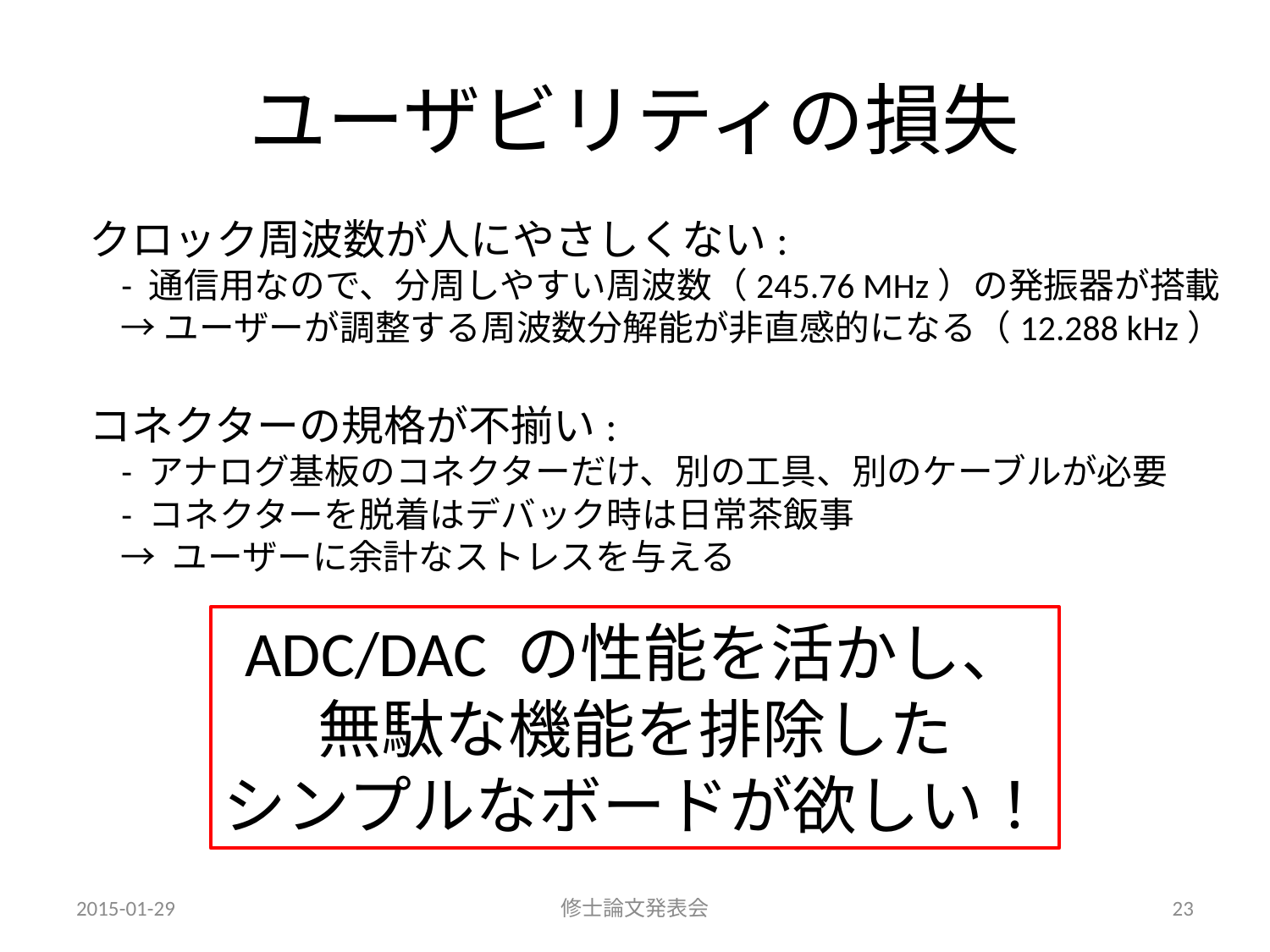

# ユーザビリティの損失
クロック周波数が人にやさしくない:
    - 通信用なので、分周しやすい周波数（245.76 MHz）の発振器が搭載
    → ユーザーが調整する周波数分解能が非直感的になる（12.288 kHz）
コネクターの規格が不揃い:
    - アナログ基板のコネクターだけ、別の工具、別のケーブルが必要
    - コネクターを脱着はデバック時は日常茶飯事
    → ユーザーに余計なストレスを与える
ADC/DAC の性能を活かし、
無駄な機能を排除した
シンプルなボードが欲しい！
2015-01-29
修士論文発表会
23